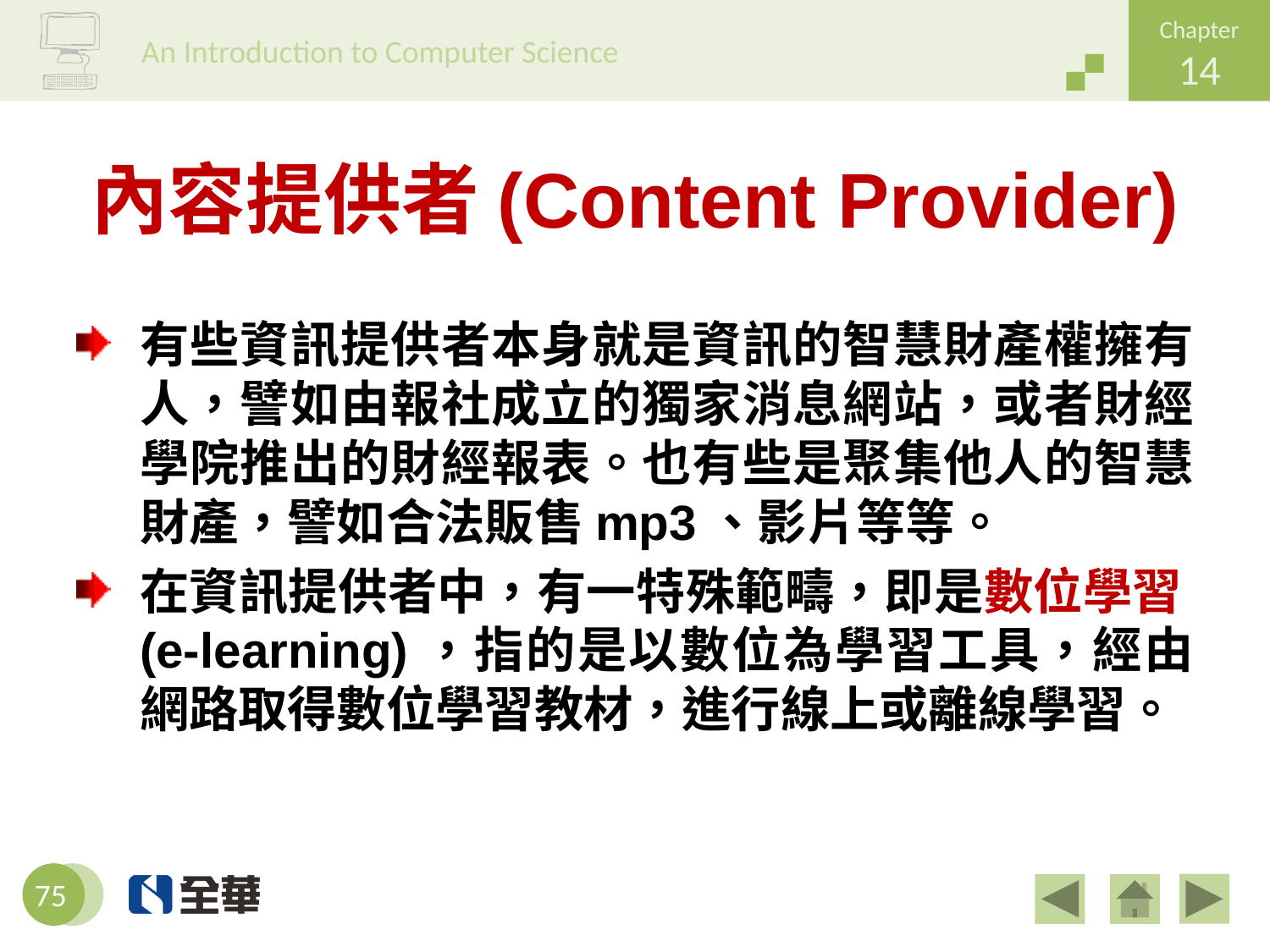

# 內容提供者(Content Provider)
有些資訊提供者本身就是資訊的智慧財產權擁有人，譬如由報社成立的獨家消息網站，或者財經學院推出的財經報表。也有些是聚集他人的智慧財產，譬如合法販售mp3、影片等等。
在資訊提供者中，有一特殊範疇，即是數位學習(e-learning)，指的是以數位為學習工具，經由網路取得數位學習教材，進行線上或離線學習。